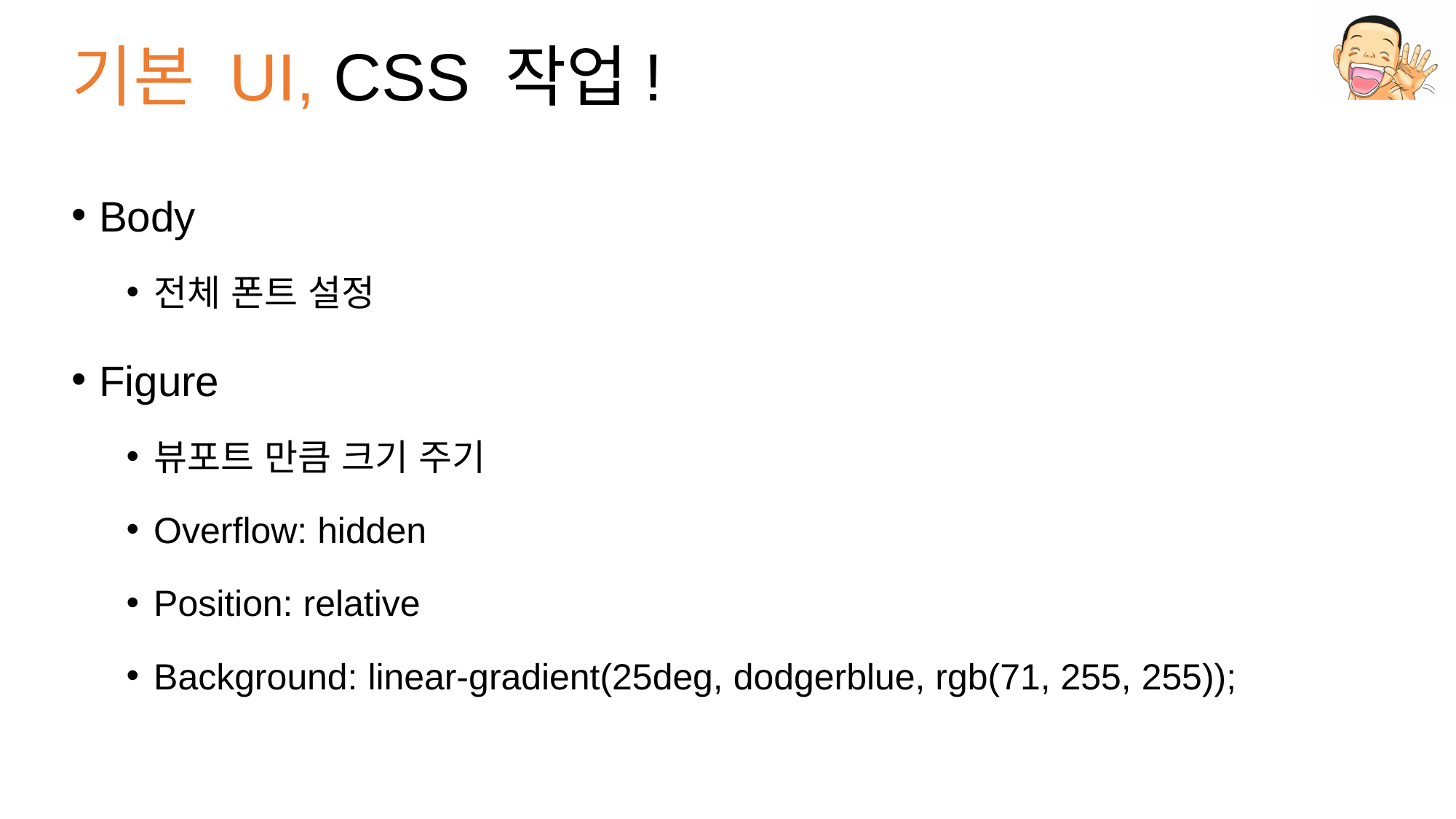

# 기본 UI, CSS 작업!
Body
전체 폰트 설정
Figure
뷰포트 만큼 크기 주기
Overflow: hidden
Position: relative
Background: linear-gradient(25deg, dodgerblue, rgb(71, 255, 255));